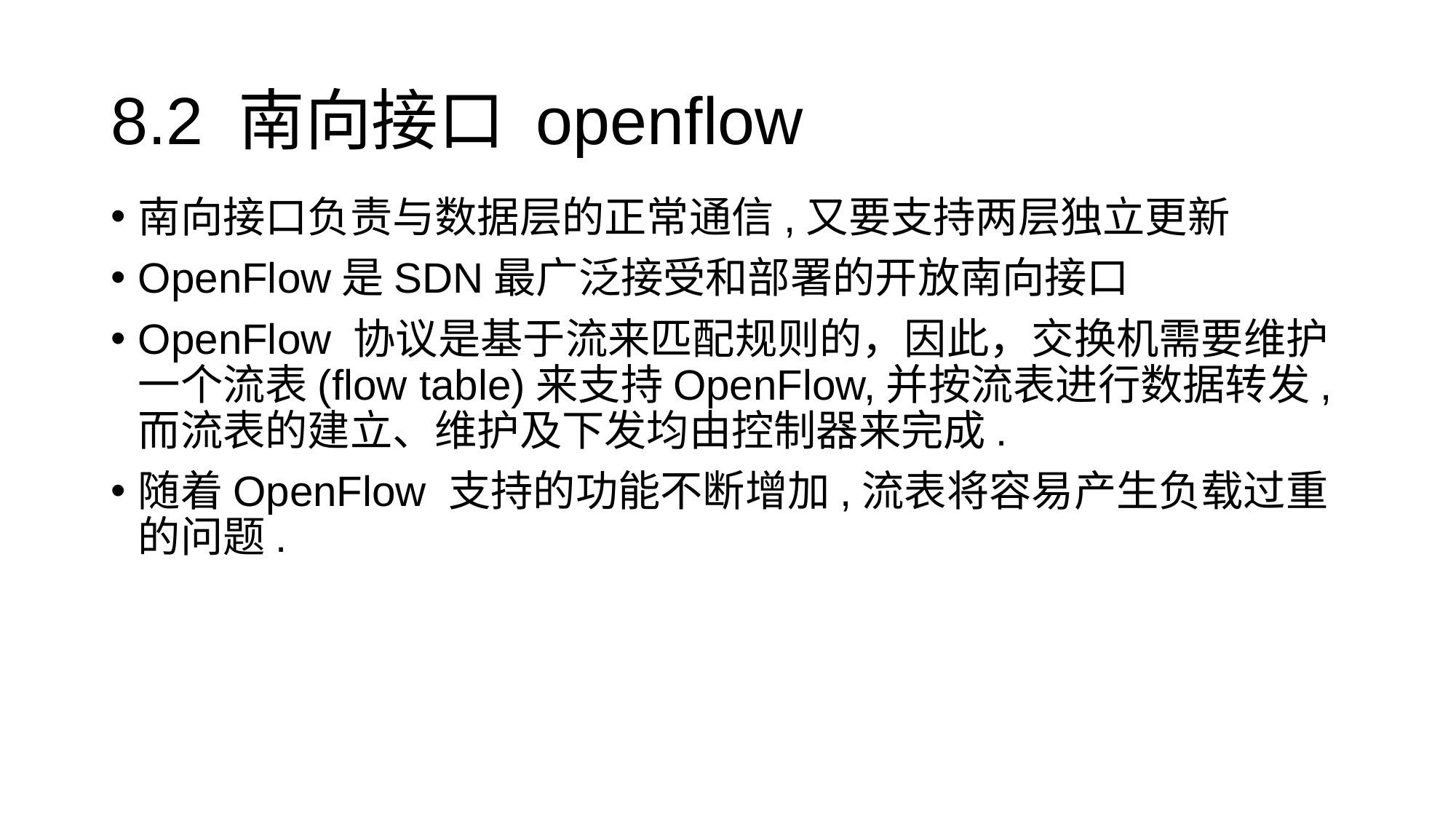

# 8.2 南向接口 openflow
南向接口负责与数据层的正常通信,又要支持两层独立更新
OpenFlow是SDN最广泛接受和部署的开放南向接口
OpenFlow 协议是基于流来匹配规则的，因此，交换机需要维护一个流表(flow table)来支持OpenFlow,并按流表进行数据转发,而流表的建立、维护及下发均由控制器来完成.
随着OpenFlow 支持的功能不断增加,流表将容易产生负载过重的问题.